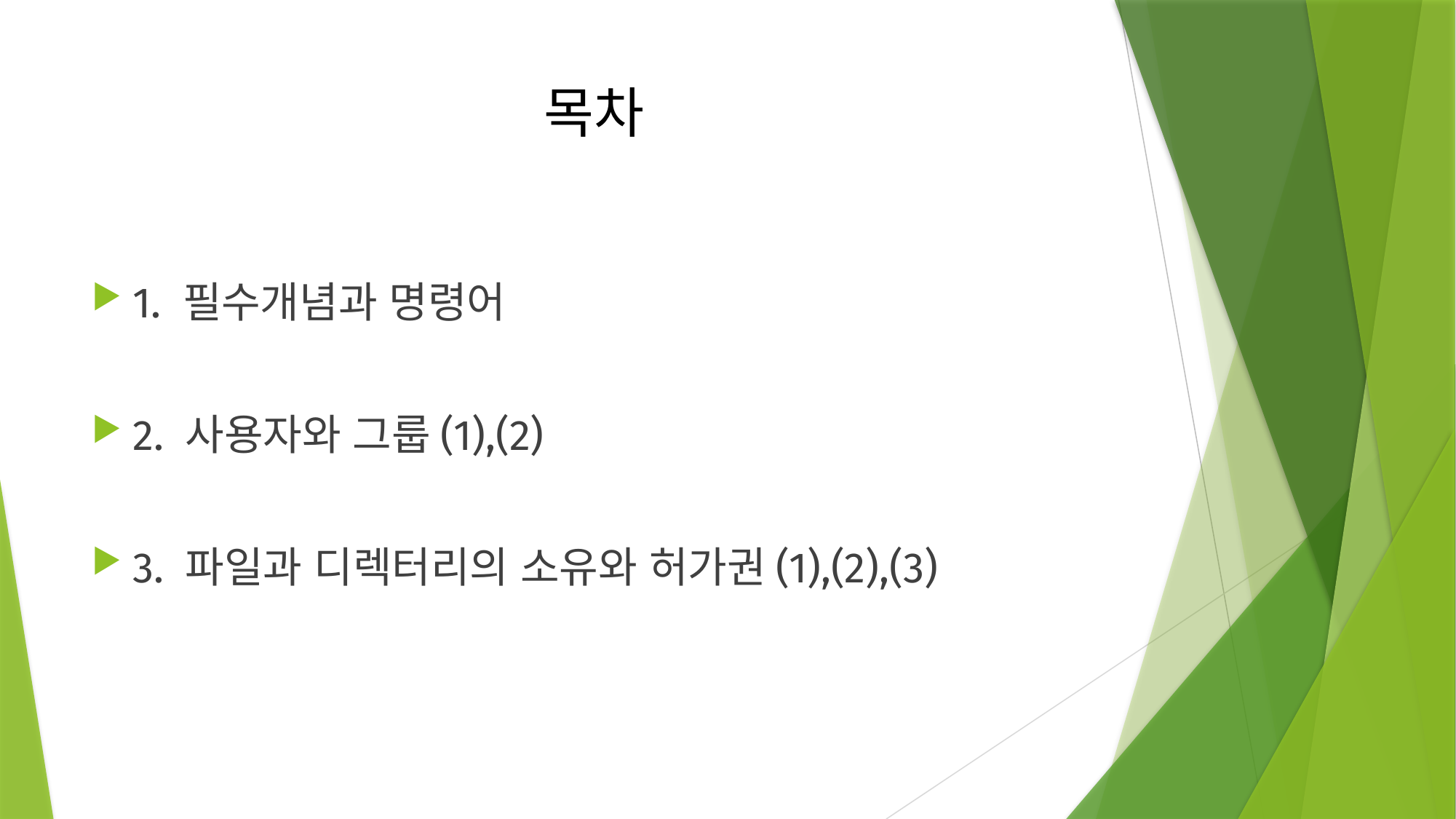

# 목차
1. 필수개념과 명령어

2. 사용자와 그룹(1),(2)

3. 파일과 디렉터리의 소유와 허가권(1),(2),(3)